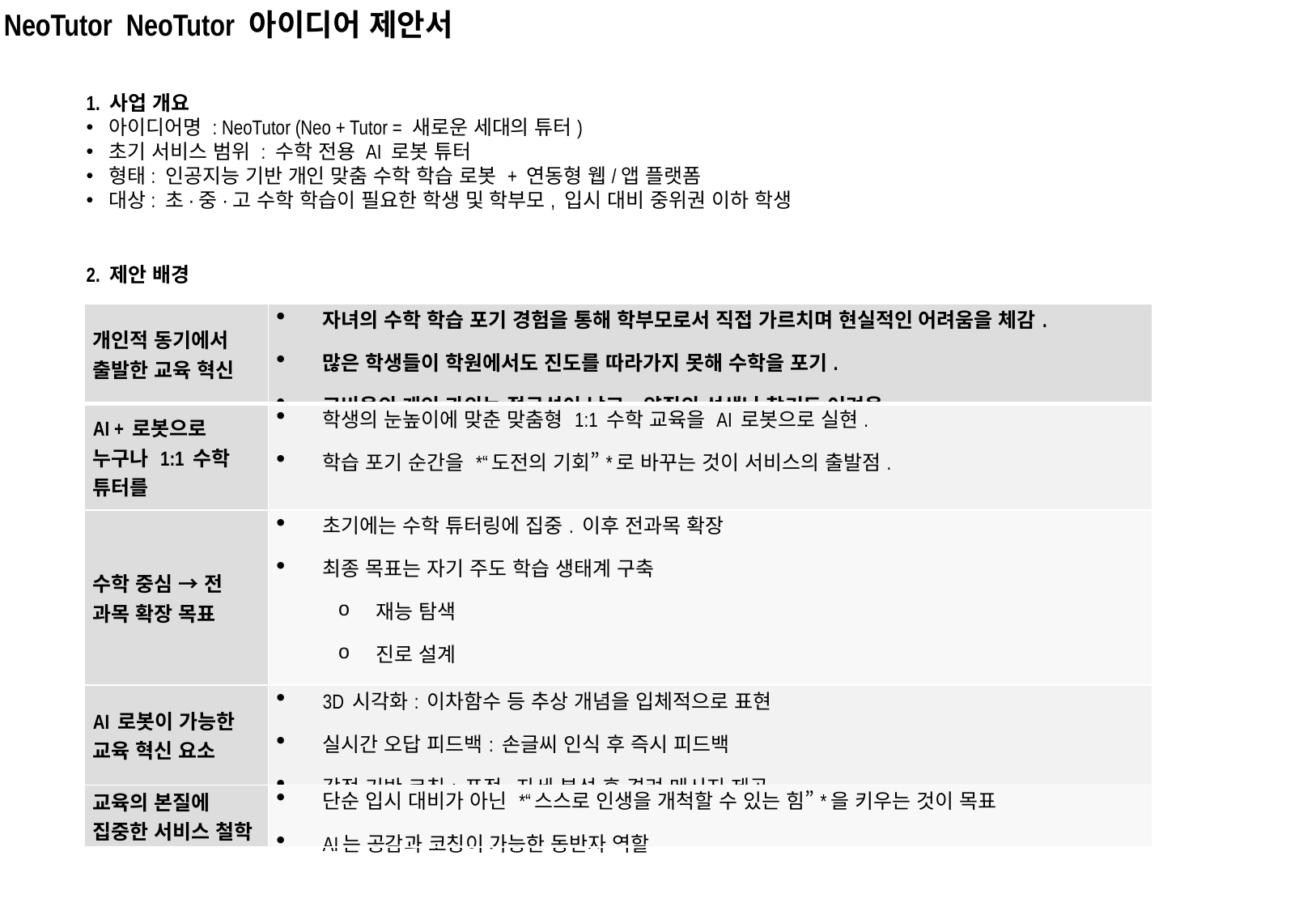

NeoTutor  NeoTutor 아이디어 제안서

1. 사업 개요
아이디어명 : NeoTutor (Neo + Tutor = 새로운 세대의 튜터)
초기 서비스 범위 : 수학 전용 AI 로봇 튜터
형태: 인공지능 기반 개인 맞춤 수학 학습 로봇 + 연동형 웹/앱 플랫폼
대상: 초·중·고 수학 학습이 필요한 학생 및 학부모, 입시 대비 중위권 이하 학생
2. 제안 배경
| 개인적 동기에서 출발한 교육 혁신 | 자녀의 수학 학습 포기 경험을 통해 학부모로서 직접 가르치며 현실적인 어려움을 체감. 많은 학생들이 학원에서도 진도를 따라가지 못해 수학을 포기. 고비용의 개인 과외는 접근성이 낮고, 양질의 선생님 찾기도 어려움. |
| --- | --- |
| AI + 로봇으로 누구나 1:1 수학 튜터를 | 학생의 눈높이에 맞춘 맞춤형 1:1 수학 교육을 AI 로봇으로 실현. 학습 포기 순간을 \*“도전의 기회”\*로 바꾸는 것이 서비스의 출발점. |
| 수학 중심 → 전 과목 확장 목표 | 초기에는 수학 튜터링에 집중. 이후 전과목 확장 최종 목표는 자기 주도 학습 생태계 구축 재능 탐색 진로 설계 성향 분석 및 직업 추천 등으로 확대 |
| AI 로봇이 가능한 교육 혁신 요소 | 3D 시각화: 이차함수 등 추상 개념을 입체적으로 표현 실시간 오답 피드백: 손글씨 인식 후 즉시 피드백 감정 기반 코칭: 표정·자세 분석 후 격려 메시지 제공 |
| 교육의 본질에 집중한 서비스 철학 | 단순 입시 대비가 아닌 \*“스스로 인생을 개척할 수 있는 힘”\*을 키우는 것이 목표 AI는 공감과 코칭이 가능한 동반자 역할 |